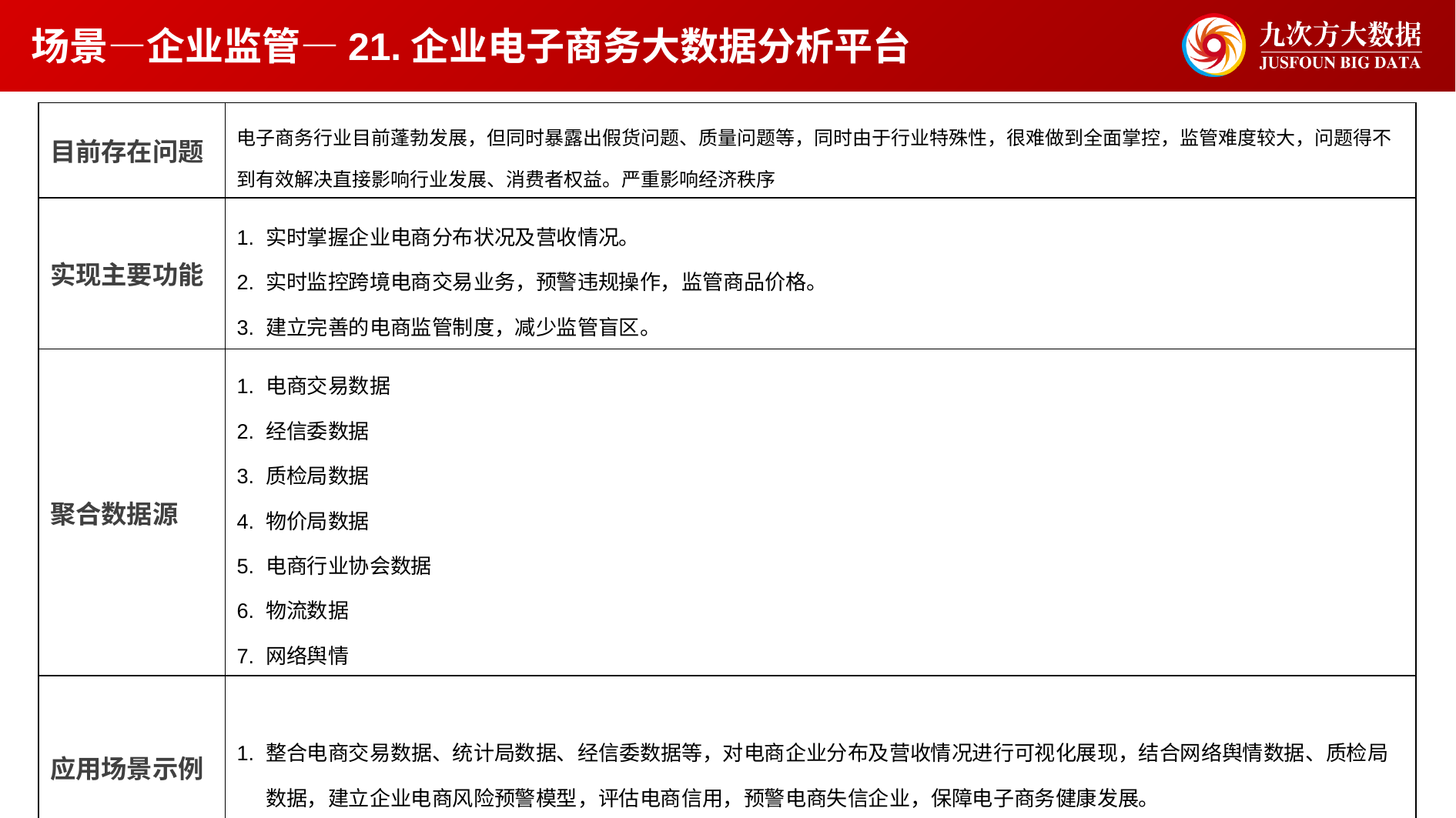

场景—企业监管—21.企业电子商务大数据分析平台
| 目前存在问题 | 电子商务行业目前蓬勃发展，但同时暴露出假货问题、质量问题等，同时由于行业特殊性，很难做到全面掌控，监管难度较大，问题得不到有效解决直接影响行业发展、消费者权益。严重影响经济秩序 |
| --- | --- |
| 实现主要功能 | 实时掌握企业电商分布状况及营收情况。 实时监控跨境电商交易业务，预警违规操作，监管商品价格。 建立完善的电商监管制度，减少监管盲区。 |
| 聚合数据源 | 电商交易数据 经信委数据 质检局数据 物价局数据 电商行业协会数据 物流数据 网络舆情 |
| 应用场景示例 | 整合电商交易数据、统计局数据、经信委数据等，对电商企业分布及营收情况进行可视化展现，结合网络舆情数据、质检局数据，建立企业电商风险预警模型，评估电商信用，预警电商失信企业，保障电子商务健康发展。 |